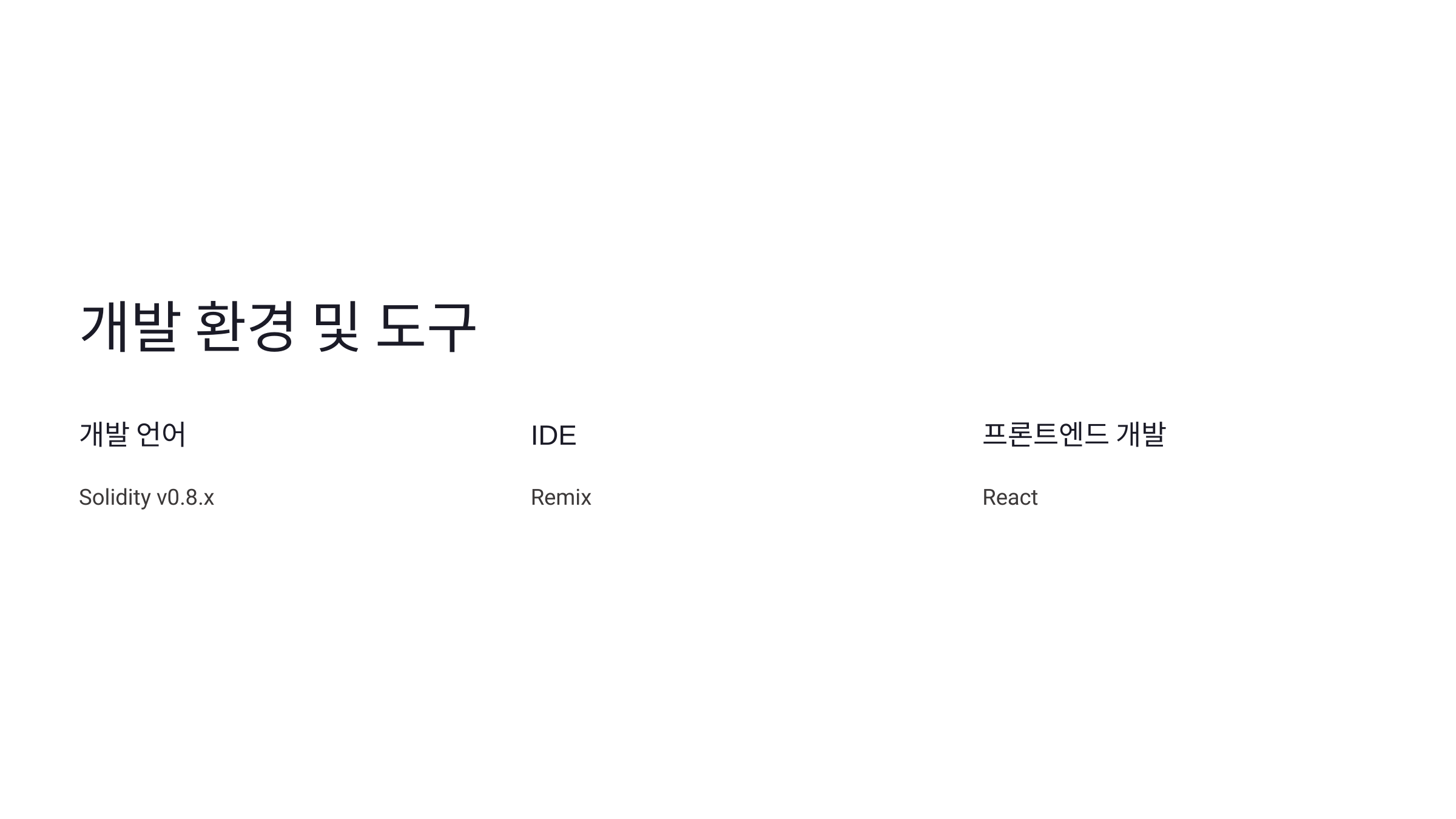

개발 환경 및 도구
프론트엔드 개발
개발 언어
IDE
Solidity v0.8.x
Remix
React